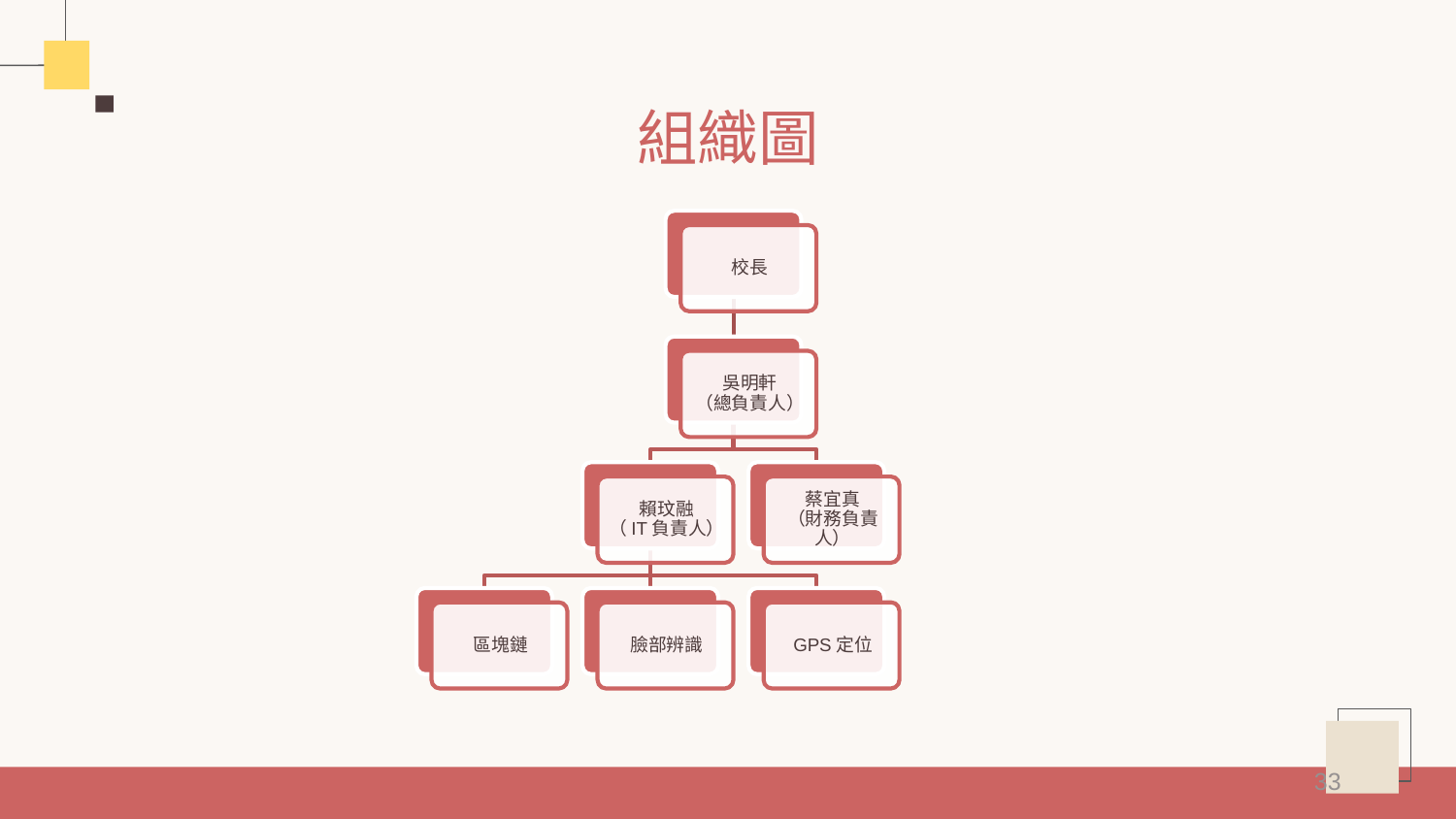

# 組織圖
校長
吳明軒
（總負責人）
賴玟融
（IT負責人）
區塊鏈
臉部辨識
GPS定位
蔡宜真
（財務負責人）
33